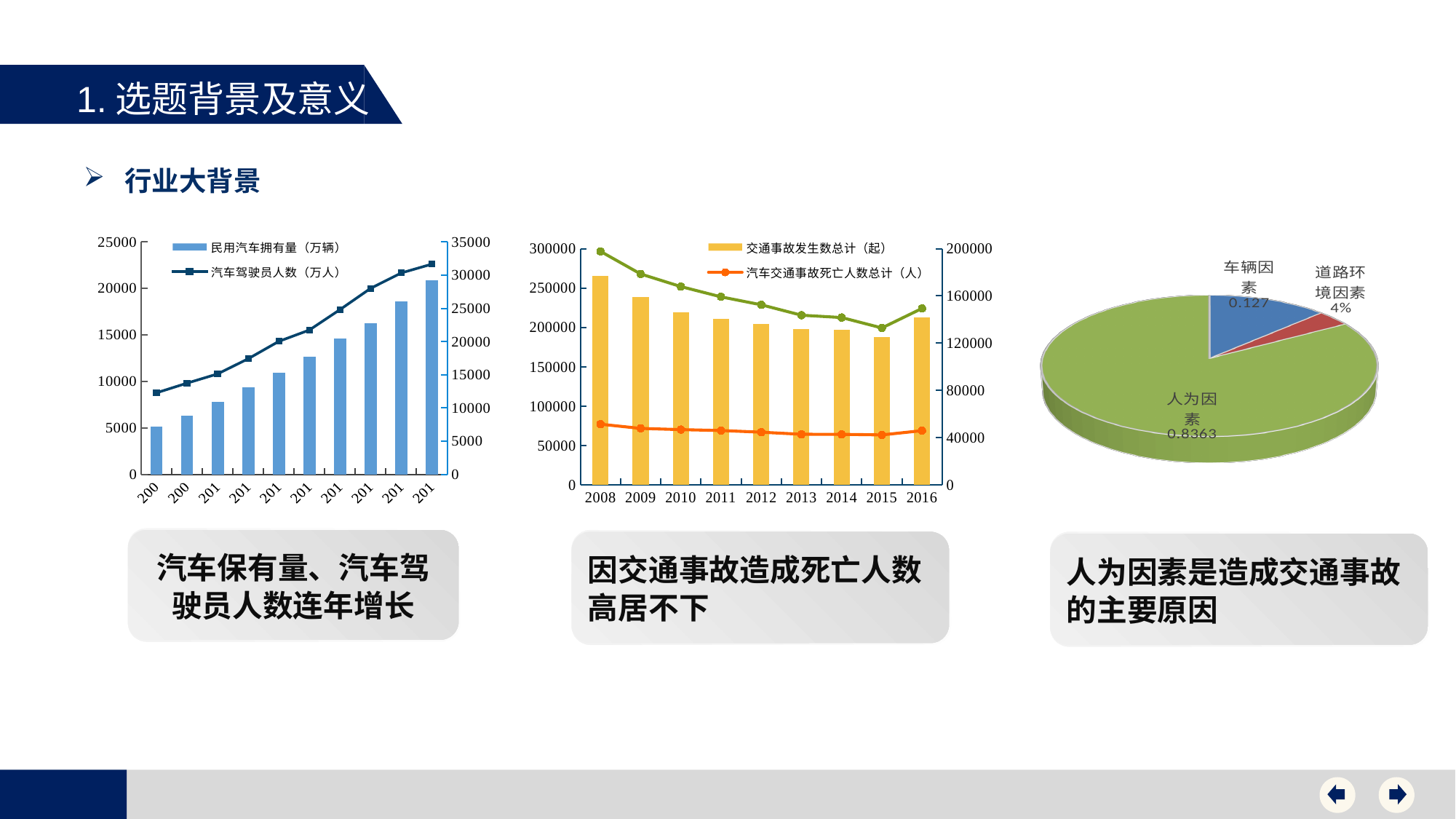

1.选题背景及意义
行业大背景

### Chart

| Category | 交通事故发生数总计（起） | 汽车交通事故受伤人数总计（人） | 汽车交通事故死亡人数总计（人） |
|---|---|---|---|
| 2008 | 265204.0 | 197733.0 | 51436.0 |
| 2009 | 238351.0 | 178545.0 | 47896.0 |
| 2010 | 219521.0 | 167897.0 | 46878.0 |
| 2011 | 210812.0 | 159195.0 | 46100.0 |
| 2012 | 204196.0 | 152478.0 | 44679.0 |
| 2013 | 198394.0 | 143672.0 | 42927.0 |
| 2014 | 196812.0 | 141718.0 | 42847.0 |
| 2015 | 187781.0 | 132925.0 | 42388.0 |
| 2016 | 212846.0 | 149433.0 | 45990.0 |

### Chart

| Category | 民用汽车拥有量（万辆） | 汽车驾驶员人数（万人） |
|---|---|---|
| 2008 | 5099.61 | 12276.8 |
| 2009 | 6280.61 | 13740.73 |
| 2010 | 7801.83 | 15129.89 |
| 2011 | 9356.32 | 17416.76 |
| 2012 | 10933.09 | 20028.52 |
| 2013 | 12670.14 | 21742.7 |
| 2014 | 14598.11 | 24812.07 |
| 2015 | 16284.5 | 28012.99 |
| 2016 | 18574.5 | 30328.77 |
| 2017 | 20906.7 | 31658.2 |

[unsupported chart]

汽车保有量、汽车驾驶员人数连年增长

因交通事故造成死亡人数高居不下

人为因素是造成交通事故的主要原因